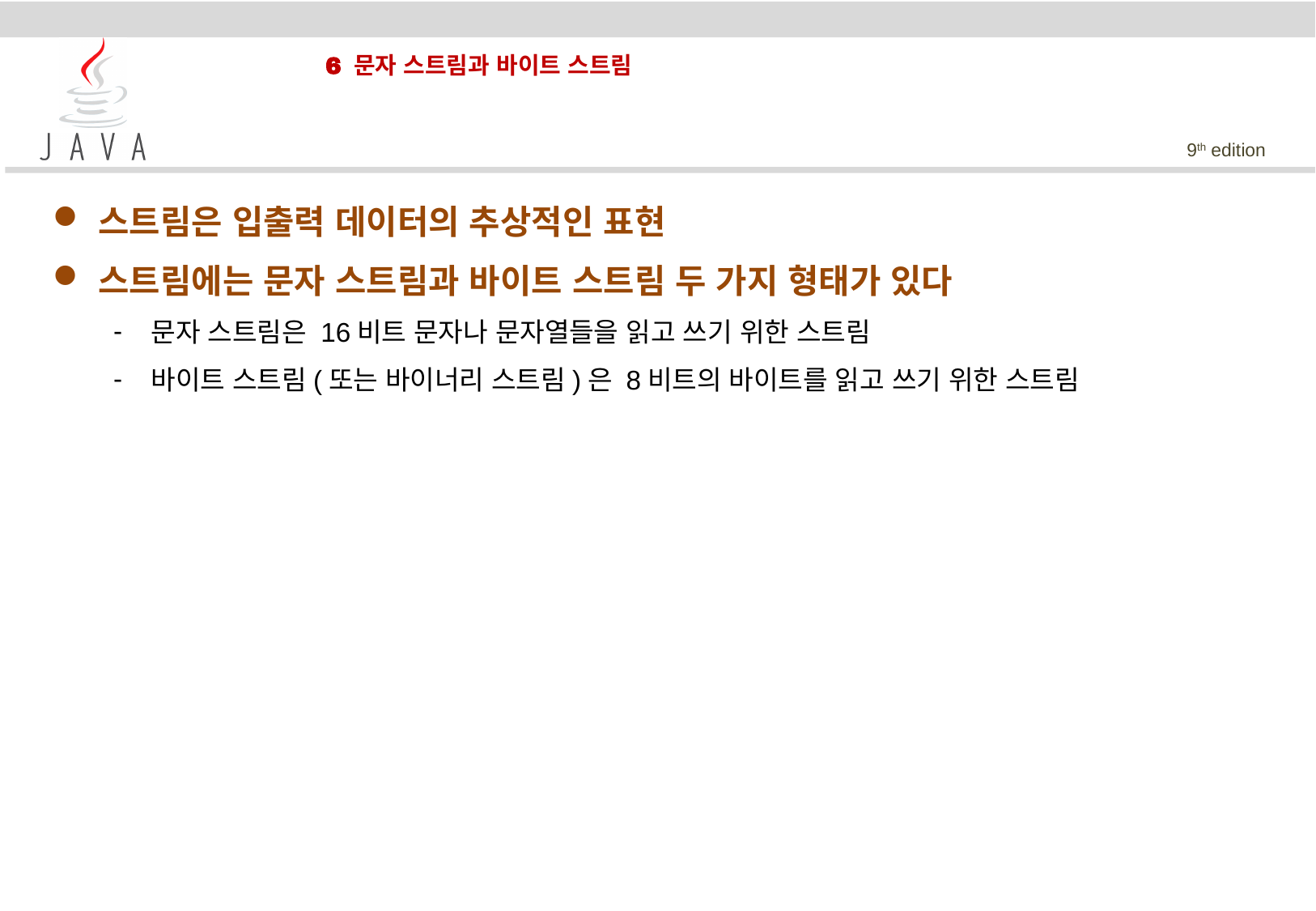

# 6 문자 스트림과 바이트 스트림

스트림은 입출력 데이터의 추상적인 표현
스트림에는 문자 스트림과 바이트 스트림 두 가지 형태가 있다
문자 스트림은 16비트 문자나 문자열들을 읽고 쓰기 위한 스트림
바이트 스트림(또는 바이너리 스트림)은 8비트의 바이트를 읽고 쓰기 위한 스트림